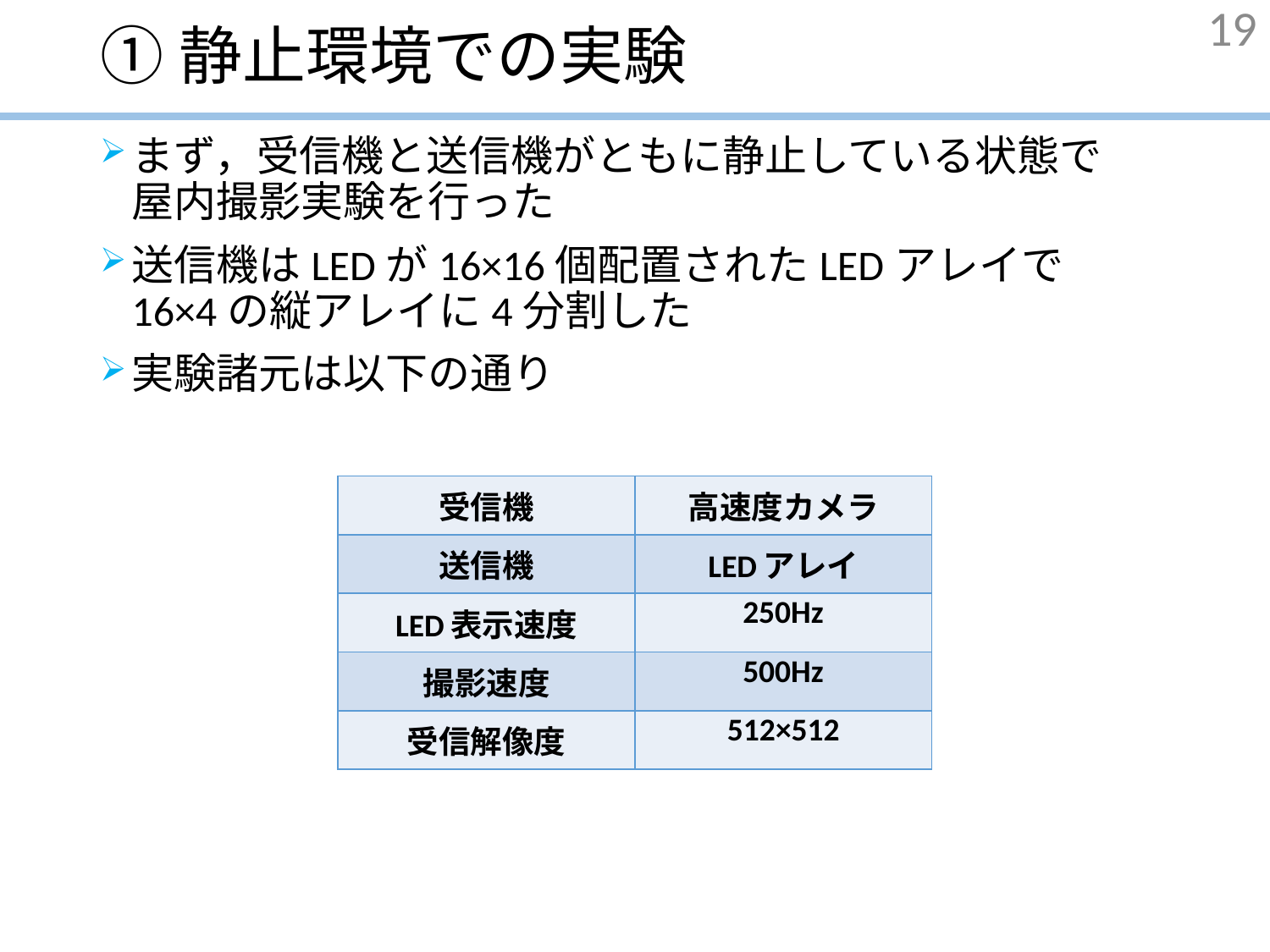

# ①静止環境での実験
19
まず，受信機と送信機がともに静止している状態で　屋内撮影実験を行った
送信機はLEDが16×16個配置されたLEDアレイで　　16×4の縦アレイに4分割した
実験諸元は以下の通り
| 受信機 | 高速度カメラ |
| --- | --- |
| 送信機 | LEDアレイ |
| LED表示速度 | 250Hz |
| 撮影速度 | 500Hz |
| 受信解像度 | 512×512 |